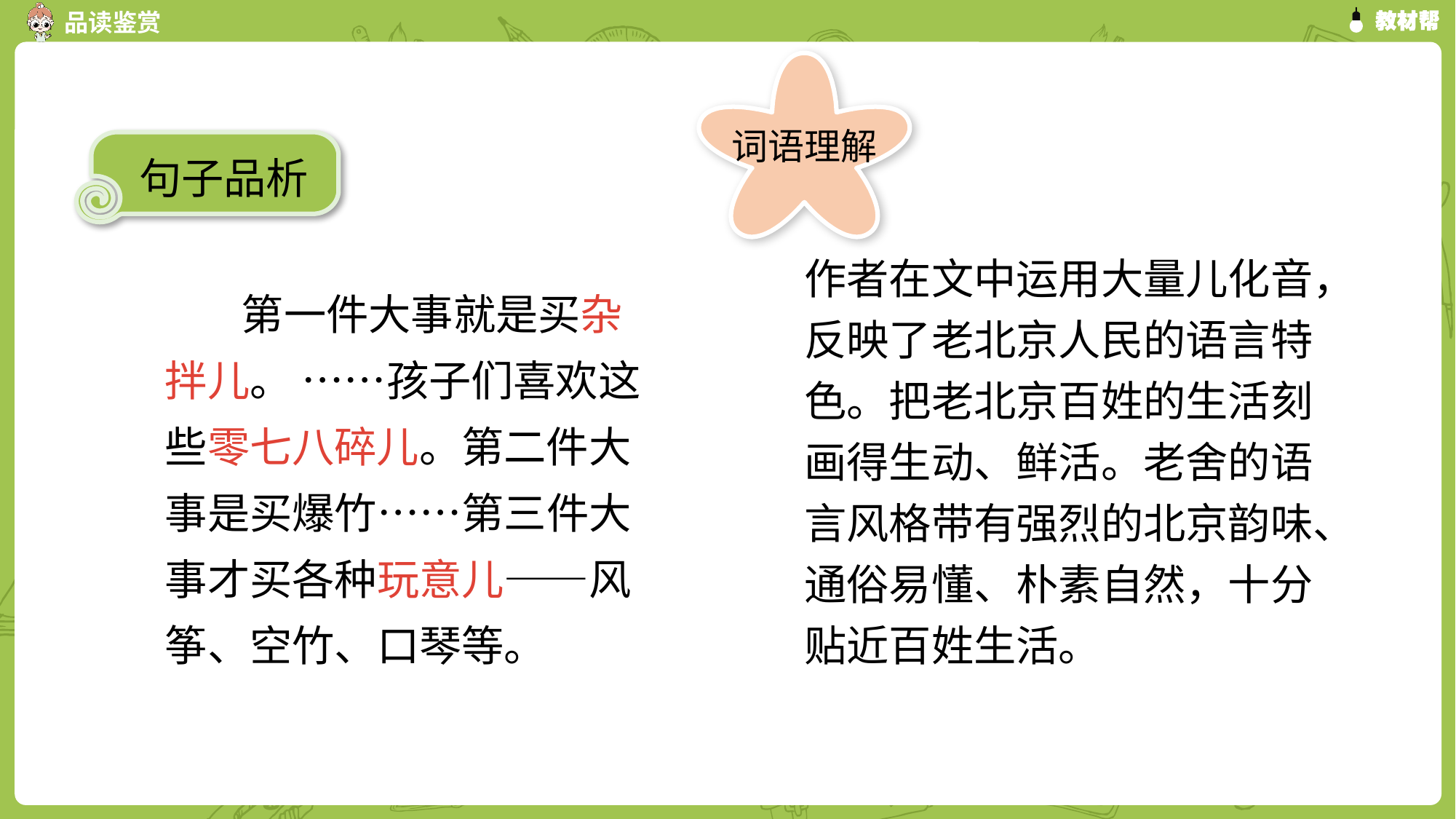

词语理解
句子品析
作者在文中运用大量儿化音，反映了老北京人民的语言特色。把老北京百姓的生活刻画得生动、鲜活。老舍的语言风格带有强烈的北京韵味、通俗易懂、朴素自然，十分贴近百姓生活。
       第一件大事就是买杂拌儿。 ……孩子们喜欢这些零七八碎儿。第二件大事是买爆竹……第三件大事才买各种玩意儿——风筝、空竹、口琴等。